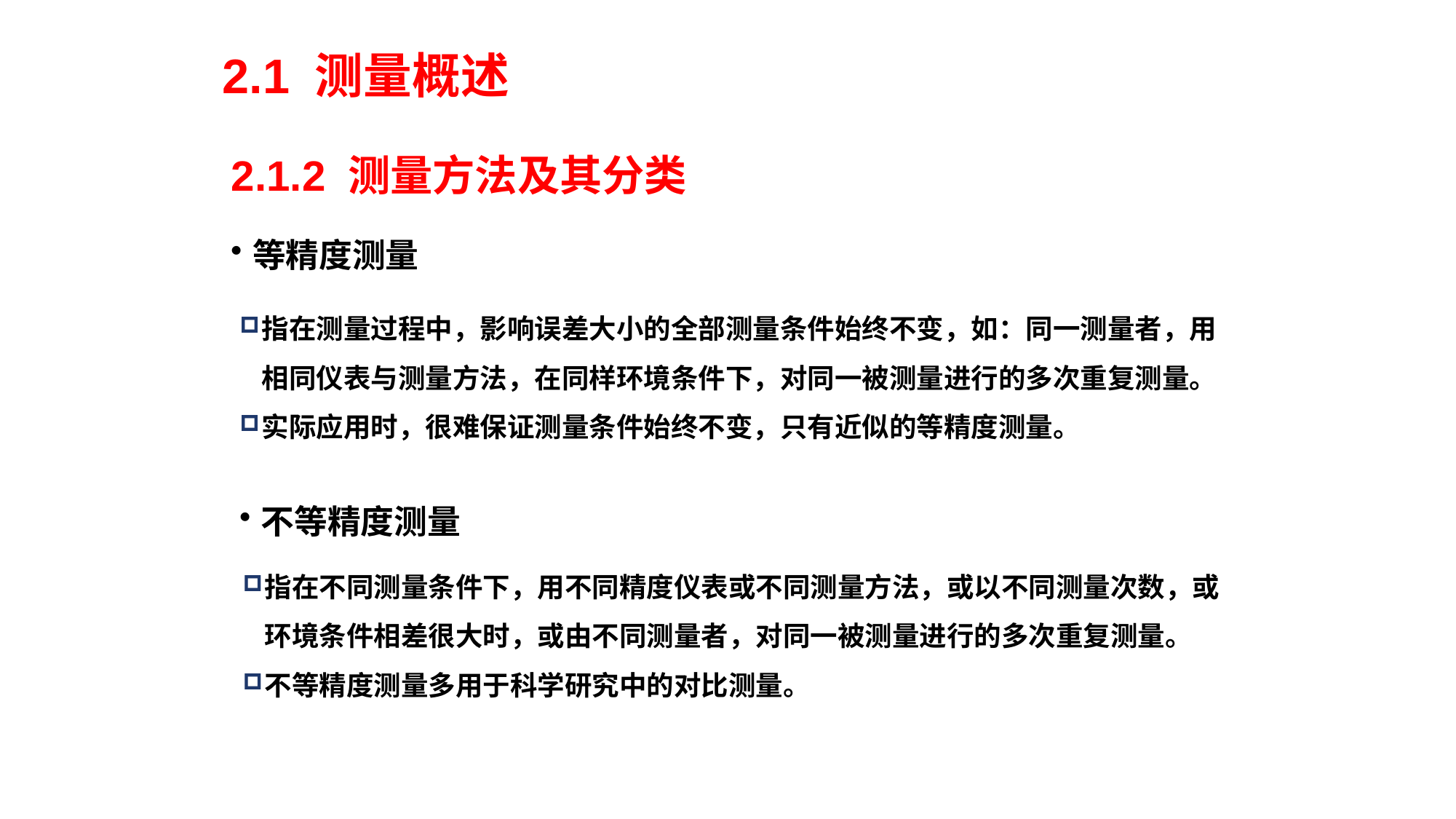

2.1 测量概述
2.1.2 测量方法及其分类
等精度测量
指在测量过程中，影响误差大小的全部测量条件始终不变，如：同一测量者，用相同仪表与测量方法，在同样环境条件下，对同一被测量进行的多次重复测量。
实际应用时，很难保证测量条件始终不变，只有近似的等精度测量。
不等精度测量
指在不同测量条件下，用不同精度仪表或不同测量方法，或以不同测量次数，或环境条件相差很大时，或由不同测量者，对同一被测量进行的多次重复测量。
不等精度测量多用于科学研究中的对比测量。